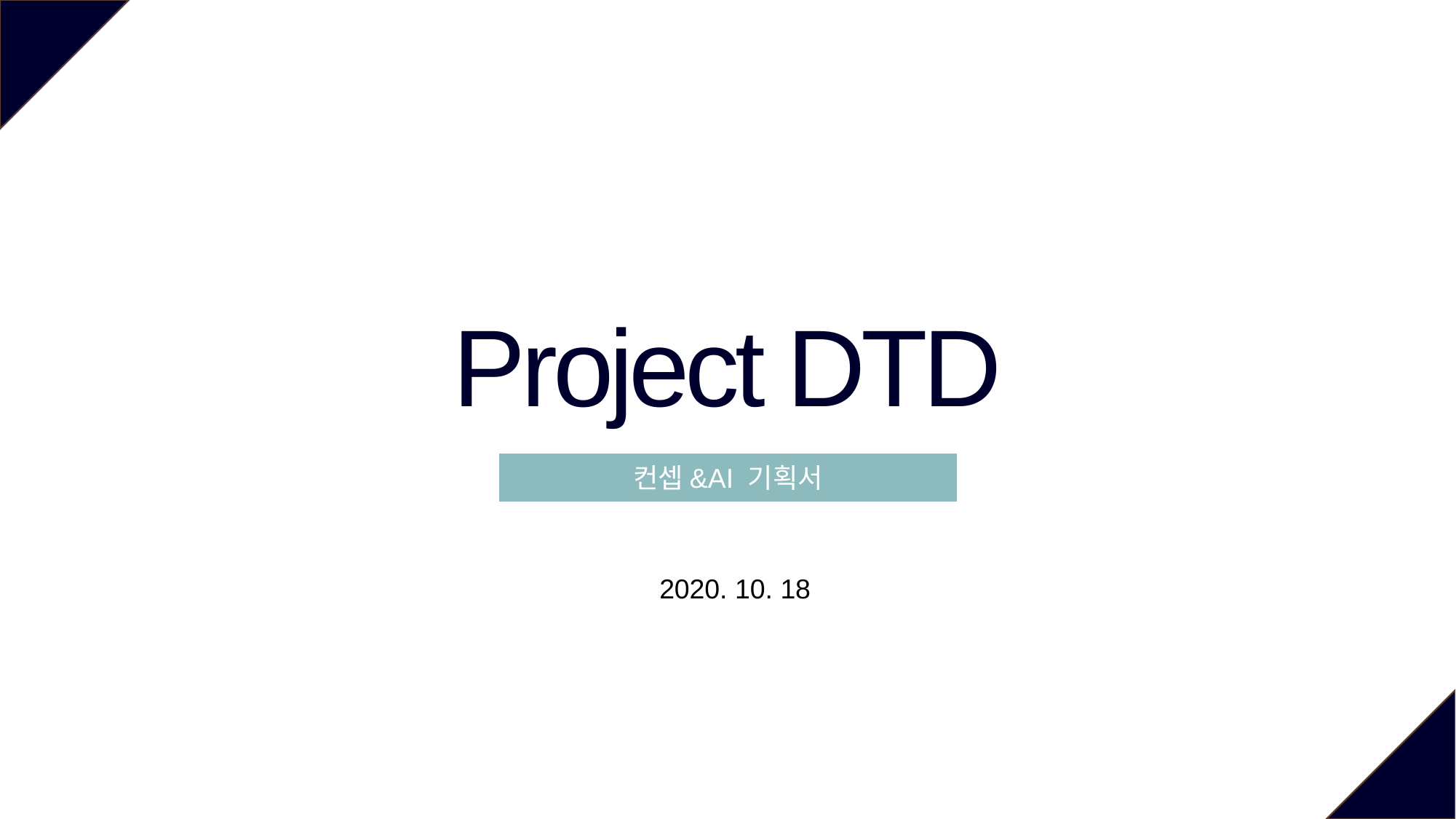

Project DTD
컨셉&AI 기획서
2020. 10. 18